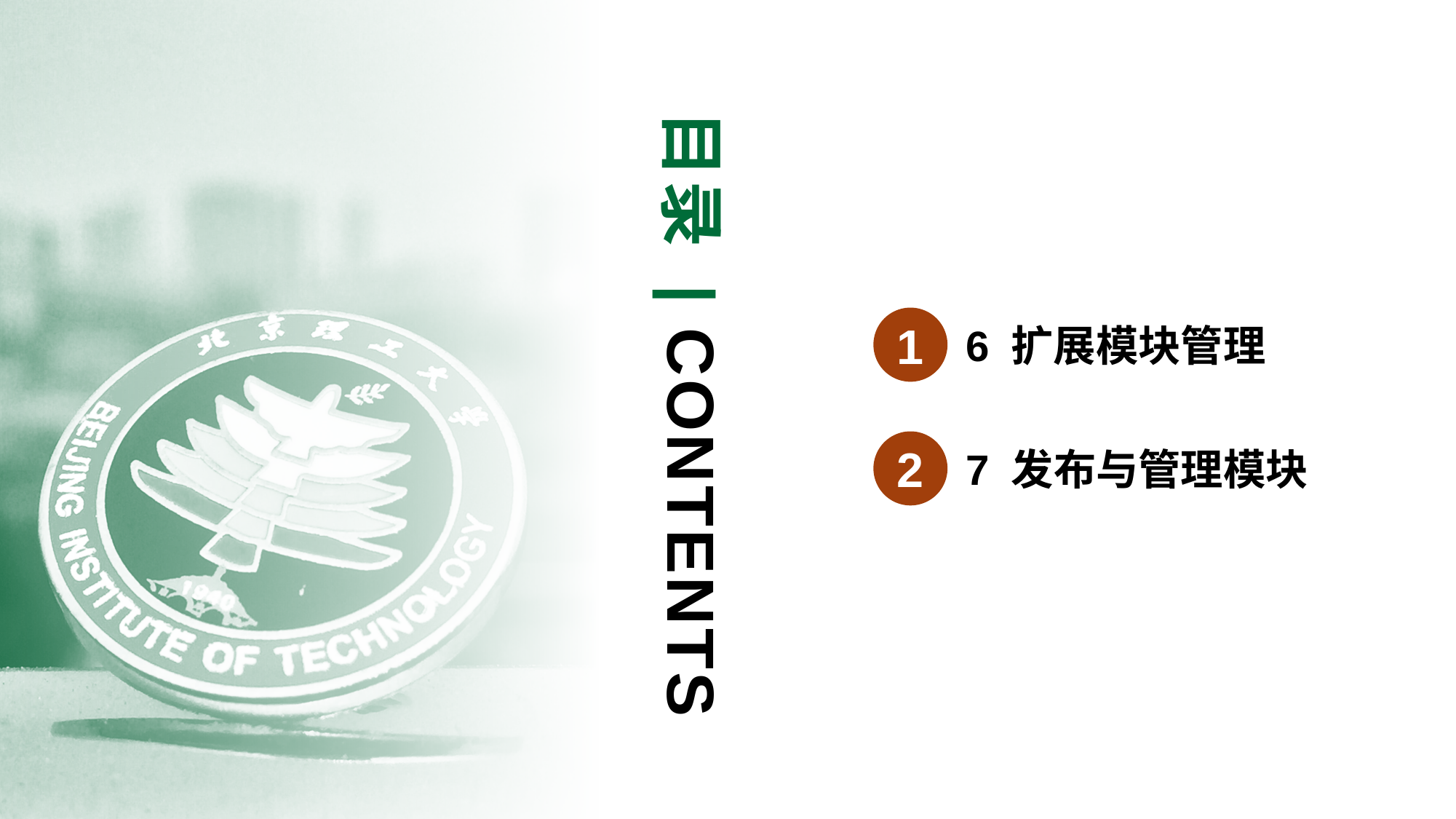

目录 | CONTENTS
1
6 扩展模块管理
2
7 发布与管理模块